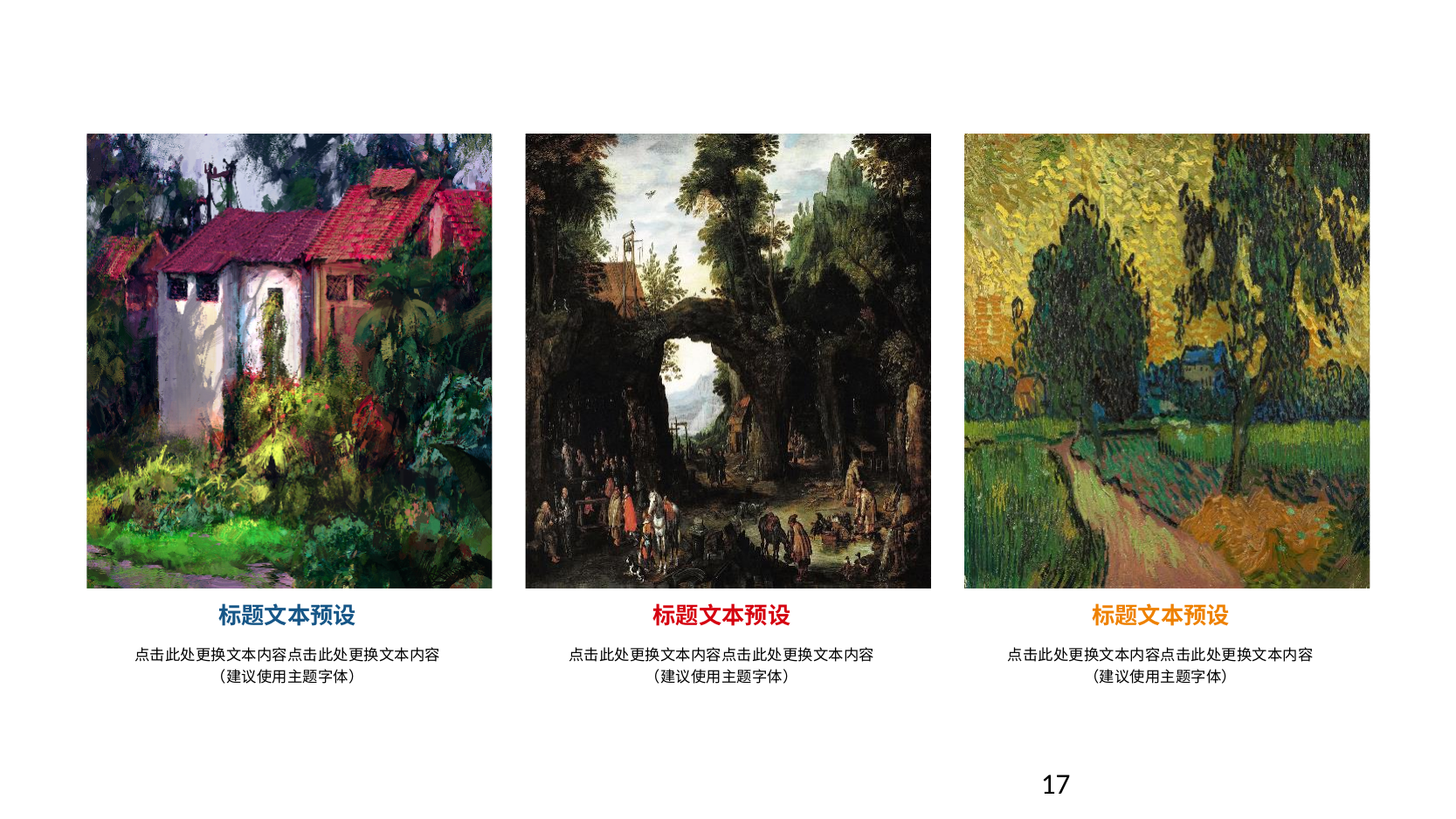

标题文本预设
标题文本预设
标题文本预设
点击此处更换文本内容点击此处更换文本内容
（建议使用主题字体）
点击此处更换文本内容点击此处更换文本内容
（建议使用主题字体）
点击此处更换文本内容点击此处更换文本内容
（建议使用主题字体）
17